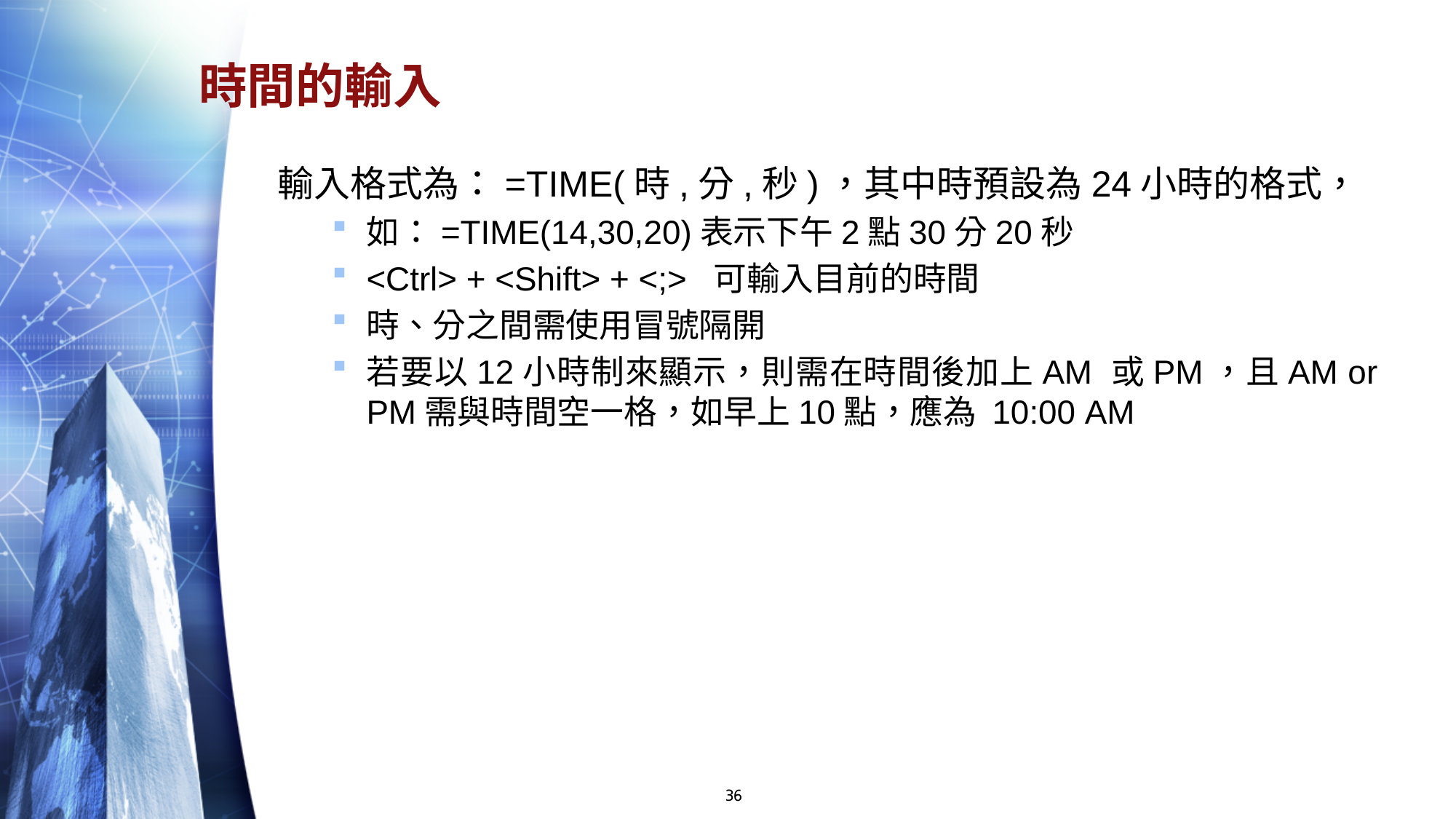

# 時間的輸入
輸入格式為：=TIME(時,分,秒)，其中時預設為24小時的格式，
如：=TIME(14,30,20)表示下午2點30分20秒
<Ctrl> + <Shift> + <;>  可輸入目前的時間
時、分之間需使用冒號隔開
若要以12小時制來顯示，則需在時間後加上AM 或PM，且AM or PM需與時間空一格，如早上10點，應為 10:00 AM
36